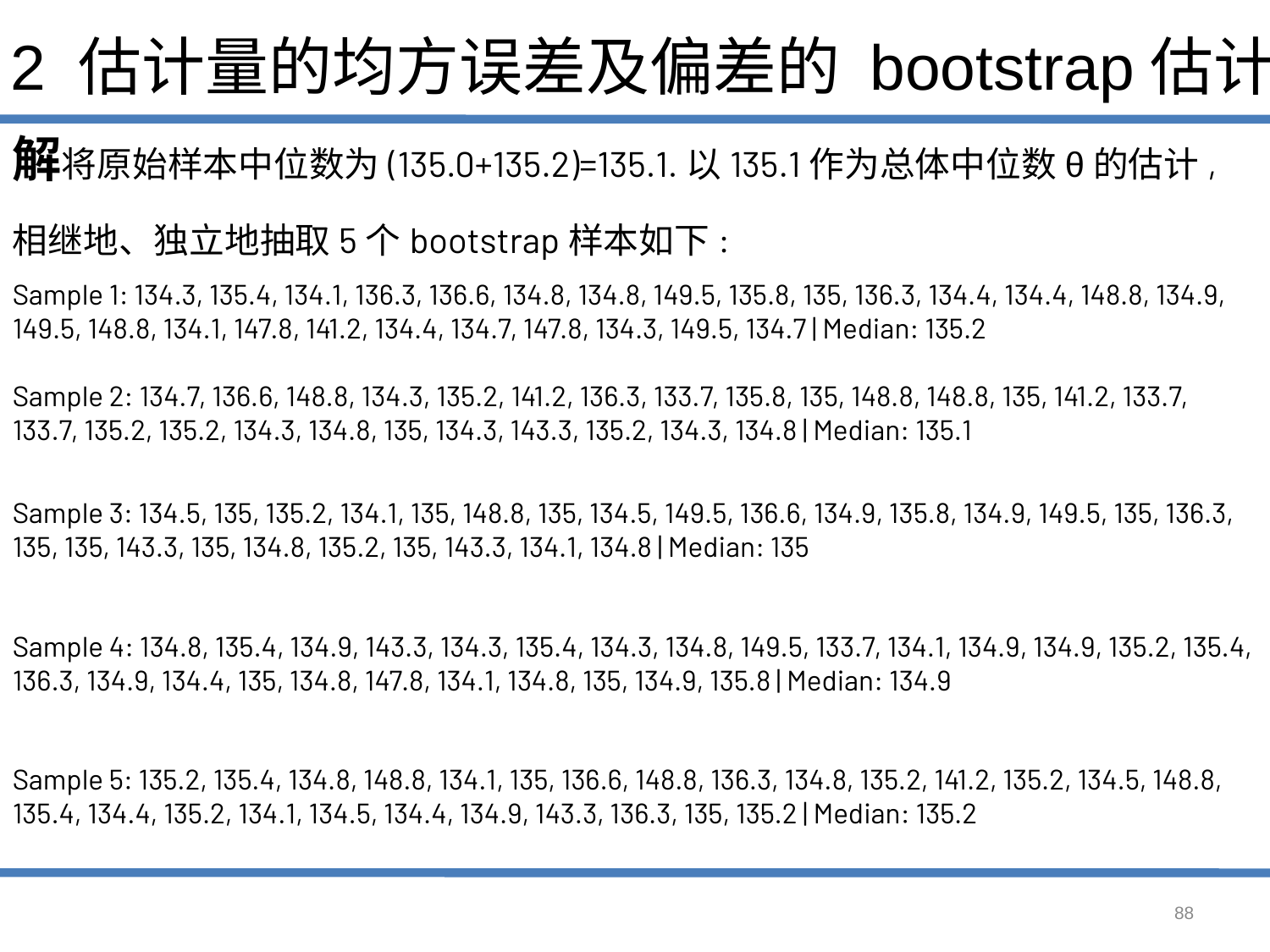

# 2 估计量的均方误差及偏差的 bootstrap估计
解将原始样本中位数为(135.0+135.2)=135.1.以135.1作为总体中位数θ的估计,
相继地、独立地抽取5个bootstrap样本如下:
Sample 1: 134.3, 135.4, 134.1, 136.3, 136.6, 134.8, 134.8, 149.5, 135.8, 135, 136.3, 134.4, 134.4, 148.8, 134.9, 149.5, 148.8, 134.1, 147.8, 141.2, 134.4, 134.7, 147.8, 134.3, 149.5, 134.7 | Median: 135.2
Sample 2: 134.7, 136.6, 148.8, 134.3, 135.2, 141.2, 136.3, 133.7, 135.8, 135, 148.8, 148.8, 135, 141.2, 133.7, 133.7, 135.2, 135.2, 134.3, 134.8, 135, 134.3, 143.3, 135.2, 134.3, 134.8 | Median: 135.1
Sample 3: 134.5, 135, 135.2, 134.1, 135, 148.8, 135, 134.5, 149.5, 136.6, 134.9, 135.8, 134.9, 149.5, 135, 136.3, 135, 135, 143.3, 135, 134.8, 135.2, 135, 143.3, 134.1, 134.8 | Median: 135
Sample 4: 134.8, 135.4, 134.9, 143.3, 134.3, 135.4, 134.3, 134.8, 149.5, 133.7, 134.1, 134.9, 134.9, 135.2, 135.4, 136.3, 134.9, 134.4, 135, 134.8, 147.8, 134.1, 134.8, 135, 134.9, 135.8 | Median: 134.9
Sample 5: 135.2, 135.4, 134.8, 148.8, 134.1, 135, 136.6, 148.8, 136.3, 134.8, 135.2, 141.2, 135.2, 134.5, 148.8, 135.4, 134.4, 135.2, 134.1, 134.5, 134.4, 134.9, 143.3, 136.3, 135, 135.2 | Median: 135.2
88